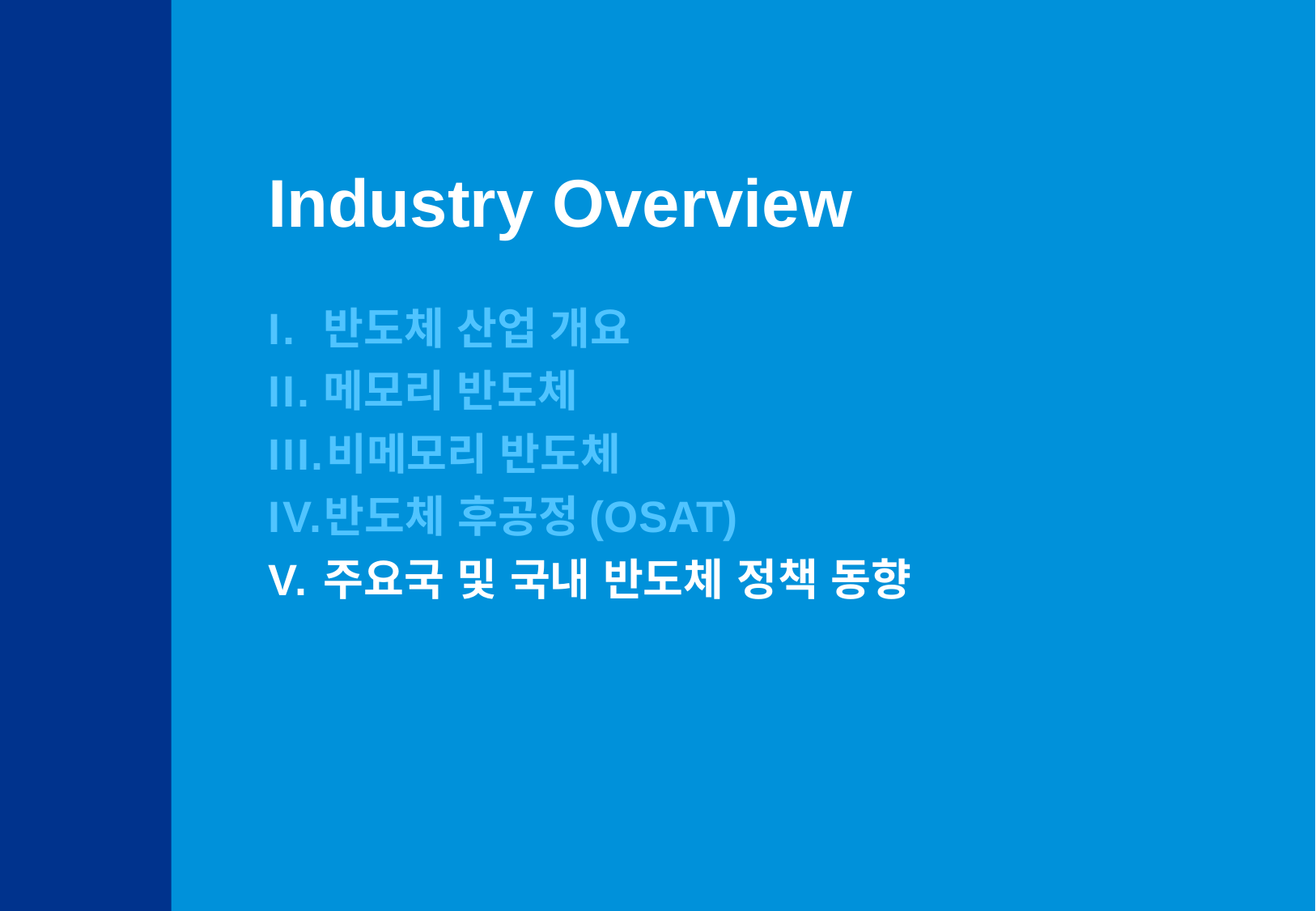

# Industry Overview
반도체 산업 개요
메모리 반도체
비메모리 반도체
반도체 후공정(OSAT)
주요국 및 국내 반도체 정책 동향